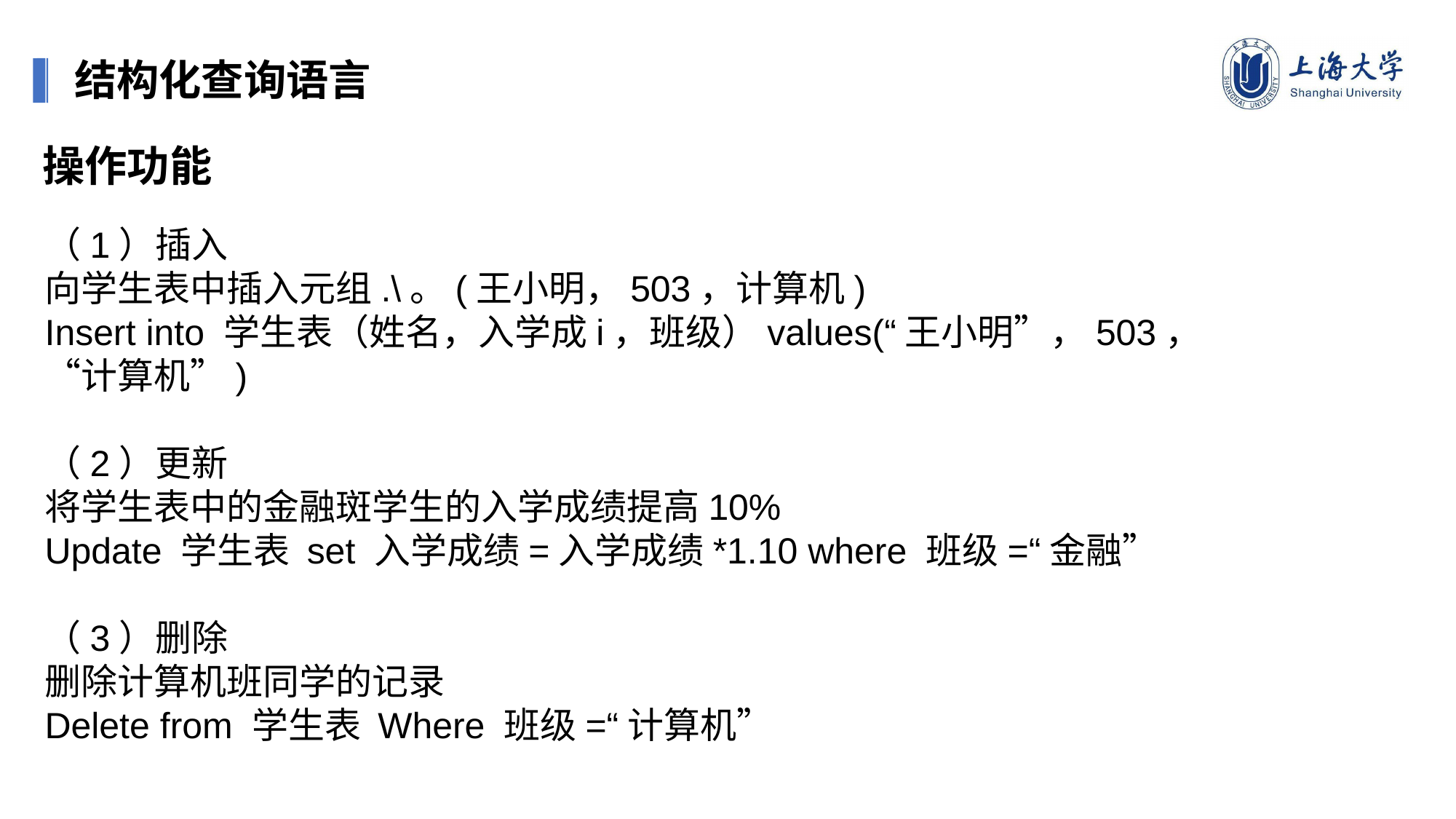

结构化查询语言
操作功能
（1）插入
向学生表中插入元组.\。(王小明，503，计算机)
Insert into 学生表（姓名，入学成i，班级）values(“王小明”，503，“计算机”)

（2）更新
将学生表中的金融斑学生的入学成绩提高10%
Update 学生表 set 入学成绩=入学成绩*1.10 where 班级=“金融”

（3）删除
删除计算机班同学的记录
Delete from 学生表 Where 班级=“计算机”